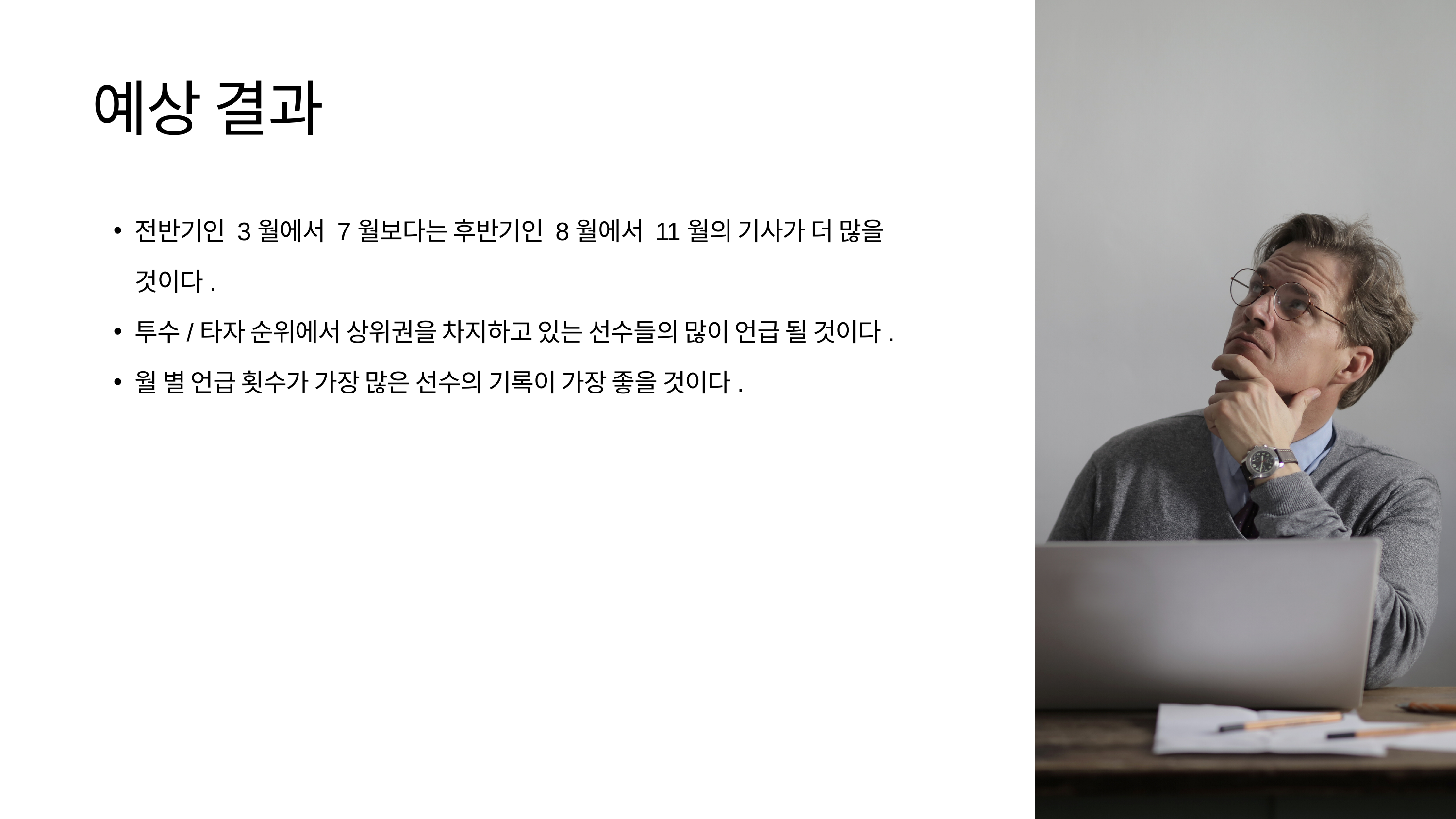

예상 결과
전반기인 3월에서 7월보다는 후반기인 8월에서 11월의 기사가 더 많을 것이다.
투수/타자 순위에서 상위권을 차지하고 있는 선수들의 많이 언급 될 것이다.
월 별 언급 횟수가 가장 많은 선수의 기록이 가장 좋을 것이다.